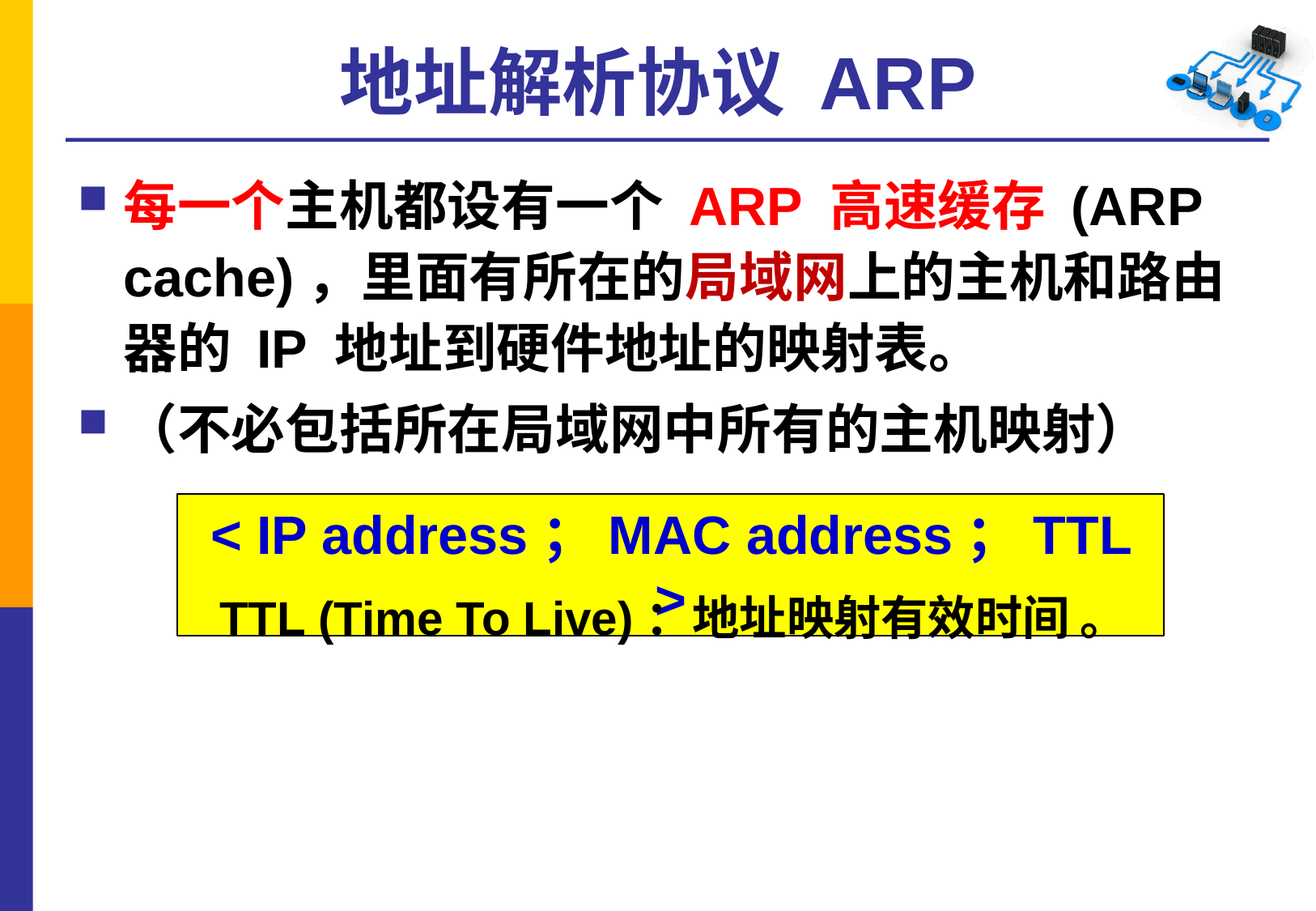

# 地址解析协议 ARP
每一个主机都设有一个 ARP 高速缓存 (ARP cache)，里面有所在的局域网上的主机和路由器的 IP 地址到硬件地址的映射表。
（不必包括所在局域网中所有的主机映射）
< IP address；MAC address；TTL >
TTL (Time To Live)：地址映射有效时间 。